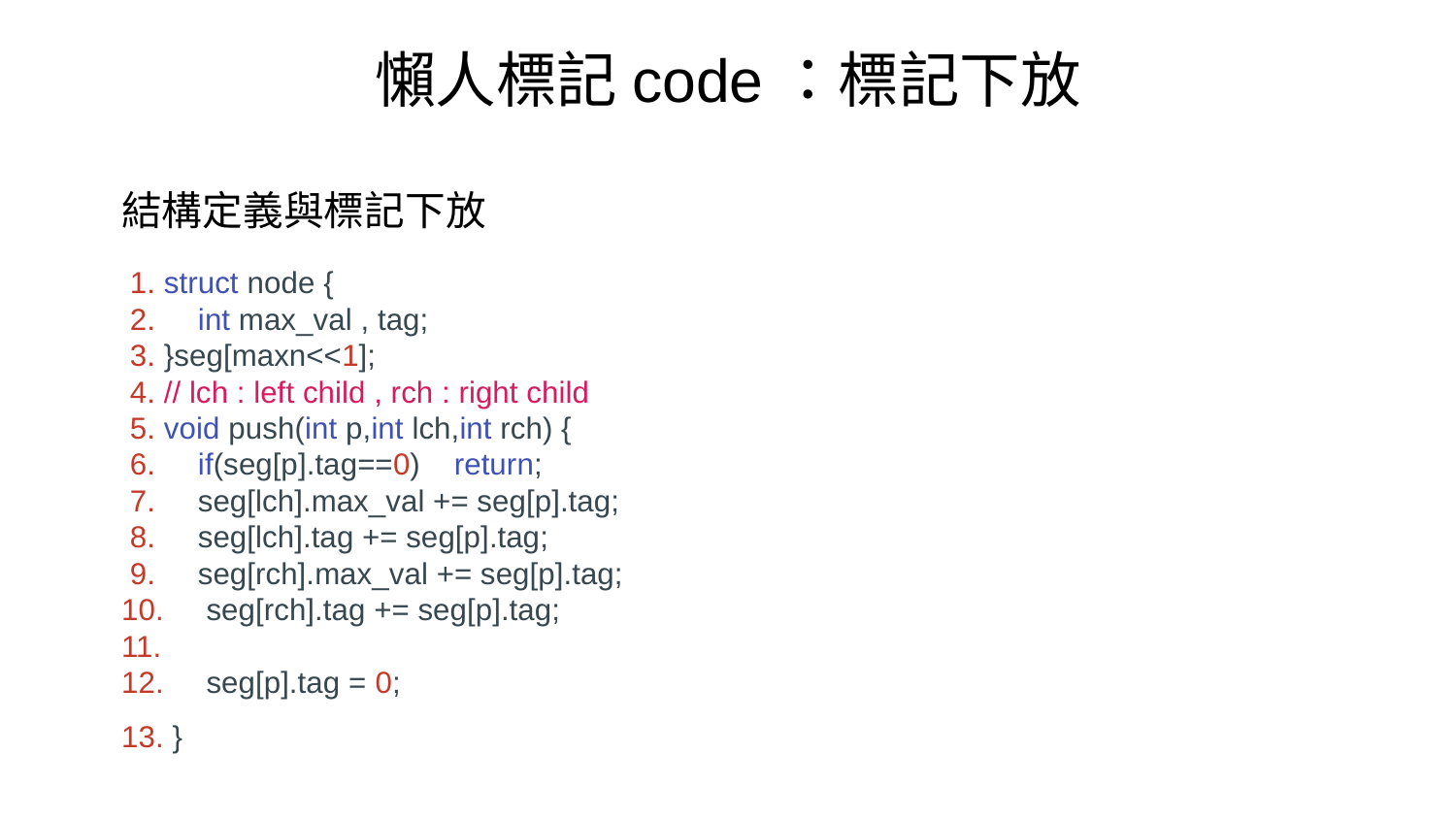

懶人標記code：標記下放
結構定義與標記下放
 1. struct node {
 2.     int max_val , tag;
 3. }seg[maxn<<1];
 4. // lch : left child , rch : right child
 5. void push(int p,int lch,int rch) {
 6.     if(seg[p].tag==0)    return;
 7.     seg[lch].max_val += seg[p].tag;
 8.     seg[lch].tag += seg[p].tag;
 9.     seg[rch].max_val += seg[p].tag;
10.     seg[rch].tag += seg[p].tag;
11.
12.     seg[p].tag = 0;
13. }